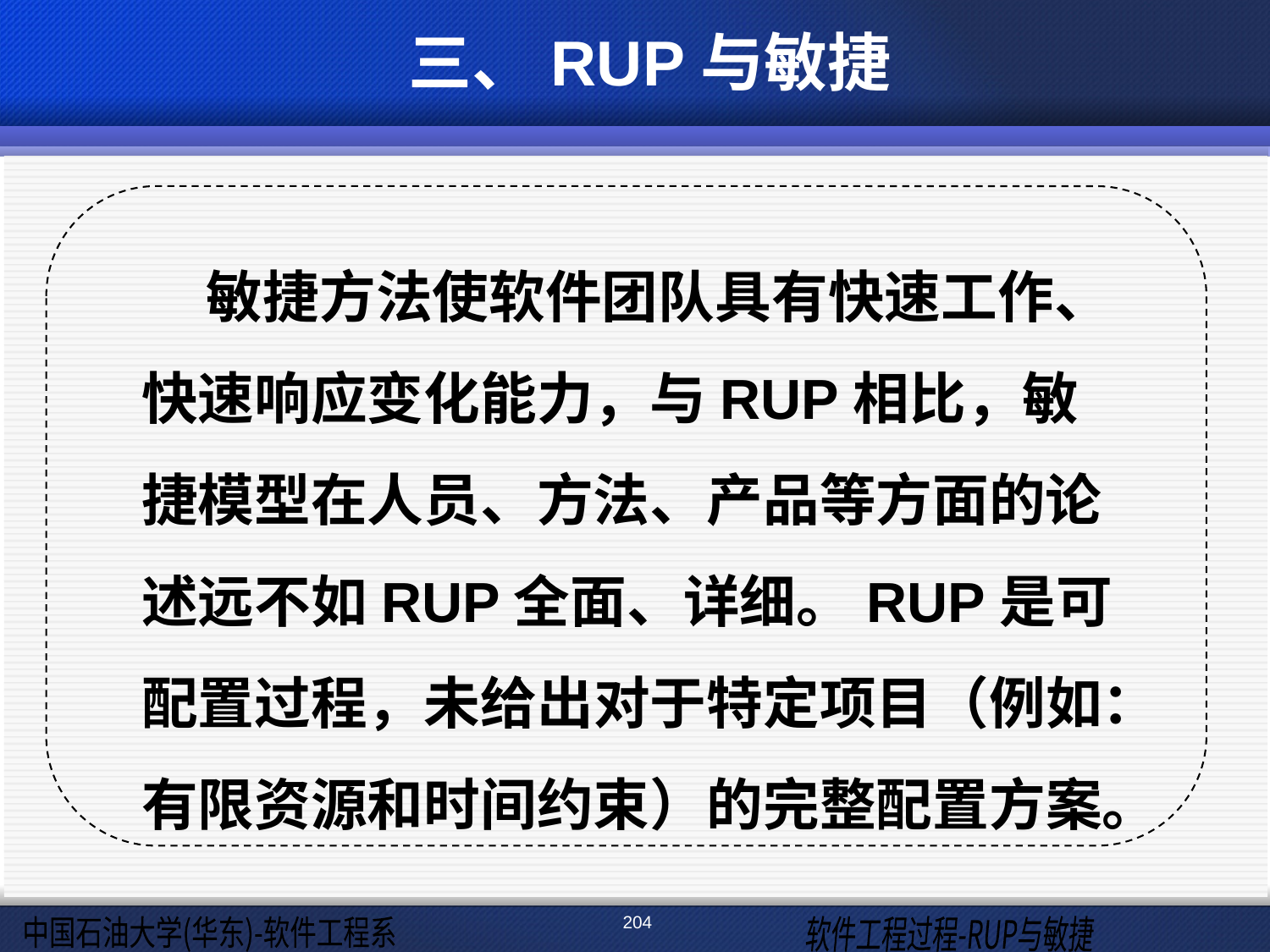

三、RUP与敏捷

    敏捷方法使软件团队具有快速工作、快速响应变化能力，与RUP相比，敏捷模型在人员、方法、产品等方面的论述远不如RUP全面、详细。RUP是可配置过程，未给出对于特定项目（例如：有限资源和时间约束）的完整配置方案。
204